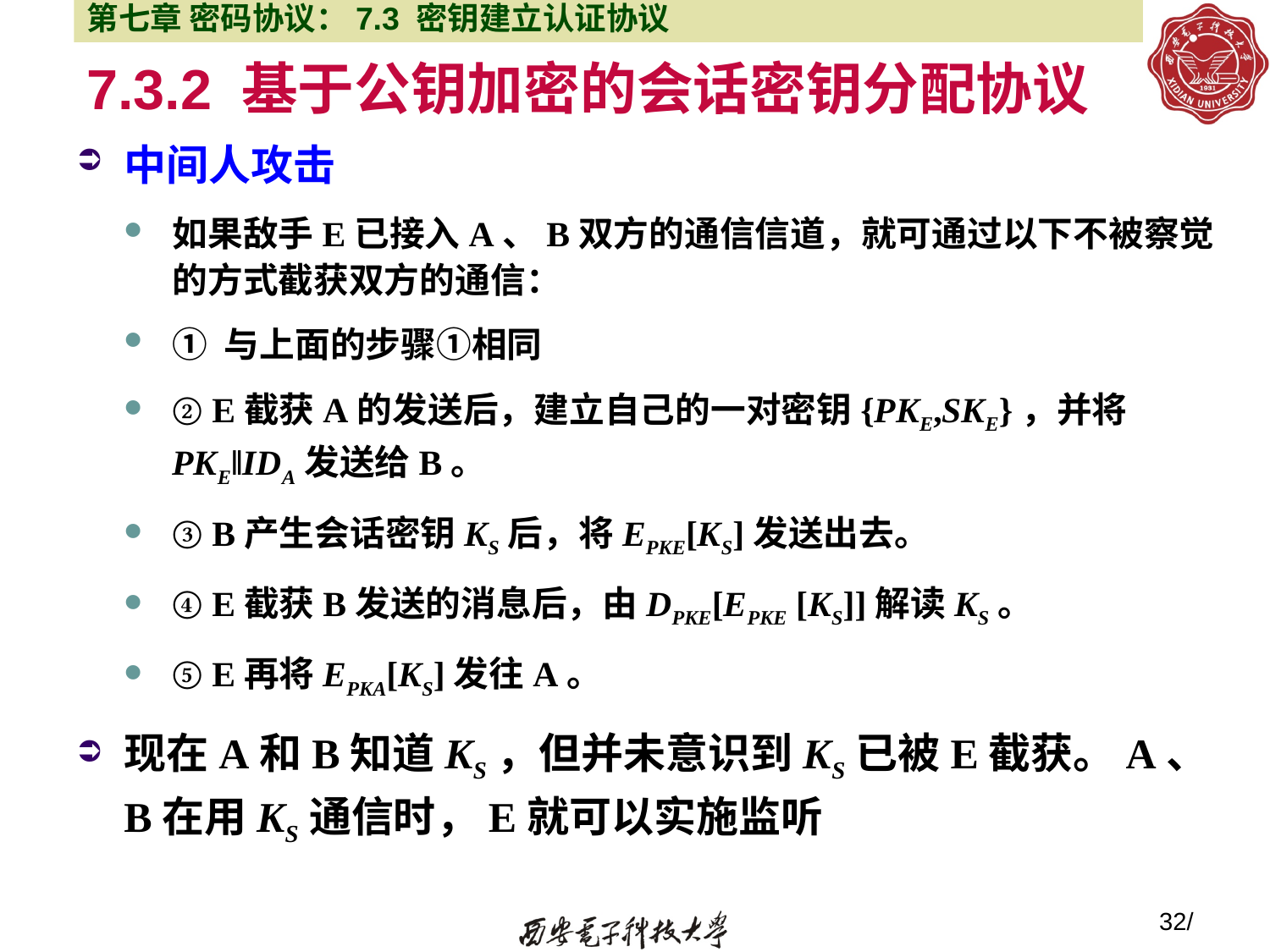

第七章 密码协议：7.3 密钥建立认证协议
# 7.3.2 基于公钥加密的会话密钥分配协议
中间人攻击
如果敌手E已接入A、B双方的通信信道，就可通过以下不被察觉的方式截获双方的通信：
① 与上面的步骤①相同
② E截获A的发送后，建立自己的一对密钥{PKE,SKE}，并将PKE‖IDA发送给B。
③ B产生会话密钥KS后，将EPKE[KS]发送出去。
④ E截获B发送的消息后，由DPKE[EPKE [KS]]解读KS。
⑤ E再将EPKA[KS]发往A。
现在A和B知道KS，但并未意识到KS已被E截获。A、B在用KS通信时，E就可以实施监听
32/